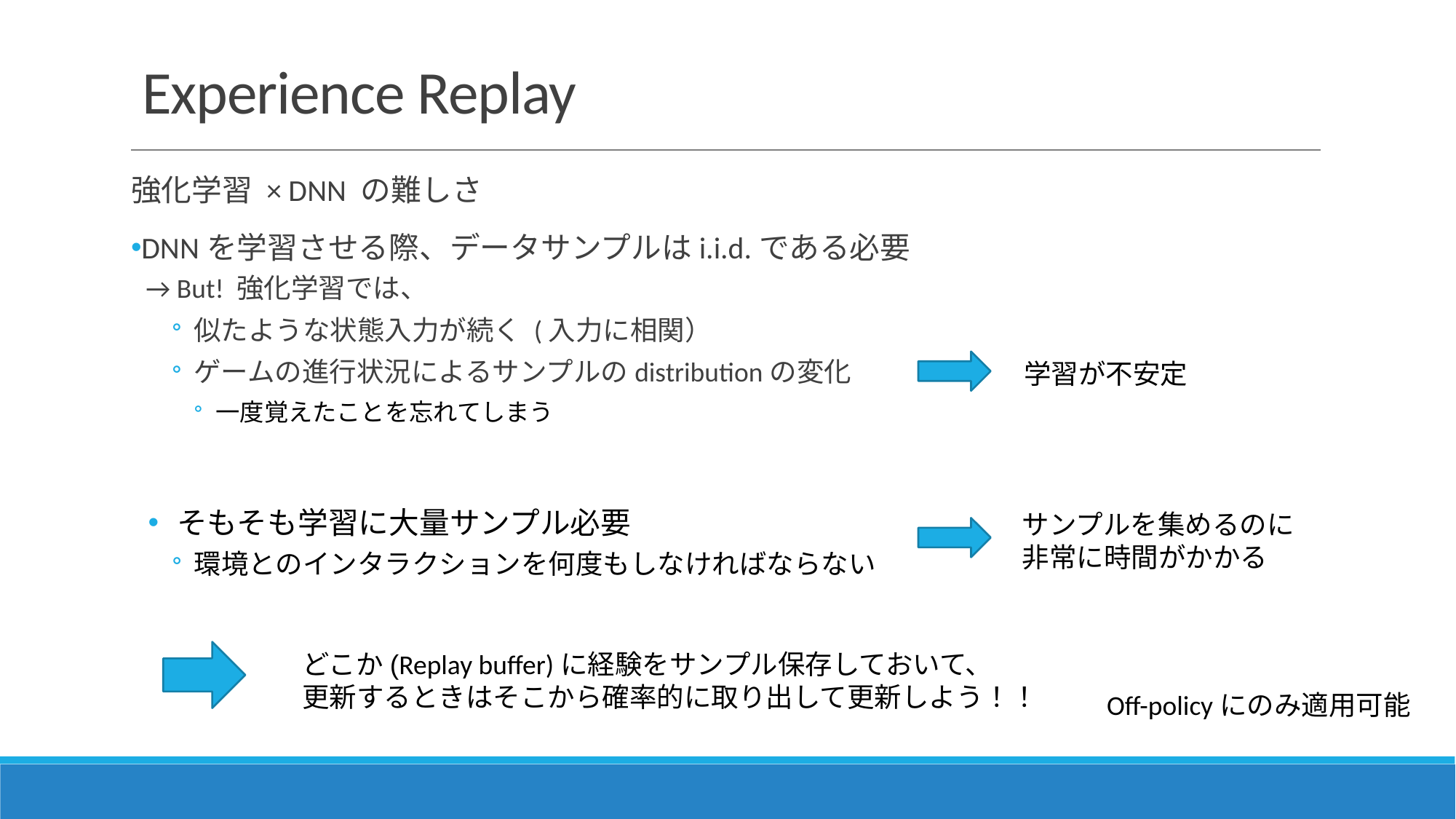

# Experience Replay
強化学習 × DNN の難しさ
DNNを学習させる際、データサンプルはi.i.d.である必要
→ But! 強化学習では、
似たような状態入力が続く (入力に相関）
ゲームの進行状況によるサンプルのdistributionの変化
一度覚えたことを忘れてしまう

そもそも学習に大量サンプル必要
環境とのインタラクションを何度もしなければならない

学習が不安定
サンプルを集めるのに非常に時間がかかる

どこか(Replay buffer)に経験をサンプル保存しておいて、
更新するときはそこから確率的に取り出して更新しよう！！
Off-policyにのみ適用可能